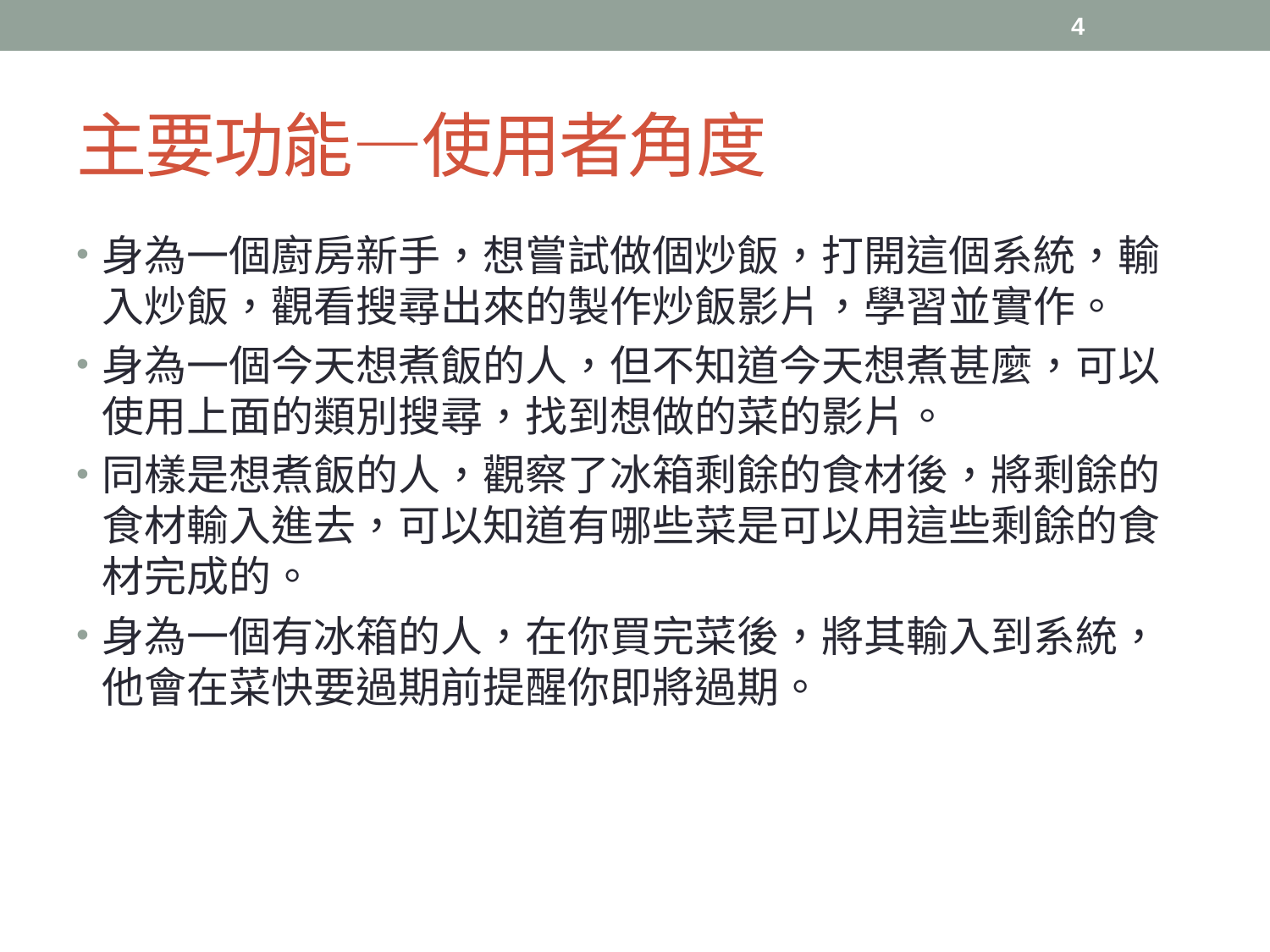

4
# 主要功能—使用者角度
身為一個廚房新手，想嘗試做個炒飯，打開這個系統，輸入炒飯，觀看搜尋出來的製作炒飯影片，學習並實作。
身為一個今天想煮飯的人，但不知道今天想煮甚麼，可以使用上面的類別搜尋，找到想做的菜的影片。
同樣是想煮飯的人，觀察了冰箱剩餘的食材後，將剩餘的食材輸入進去，可以知道有哪些菜是可以用這些剩餘的食材完成的。
身為一個有冰箱的人，在你買完菜後，將其輸入到系統，他會在菜快要過期前提醒你即將過期。